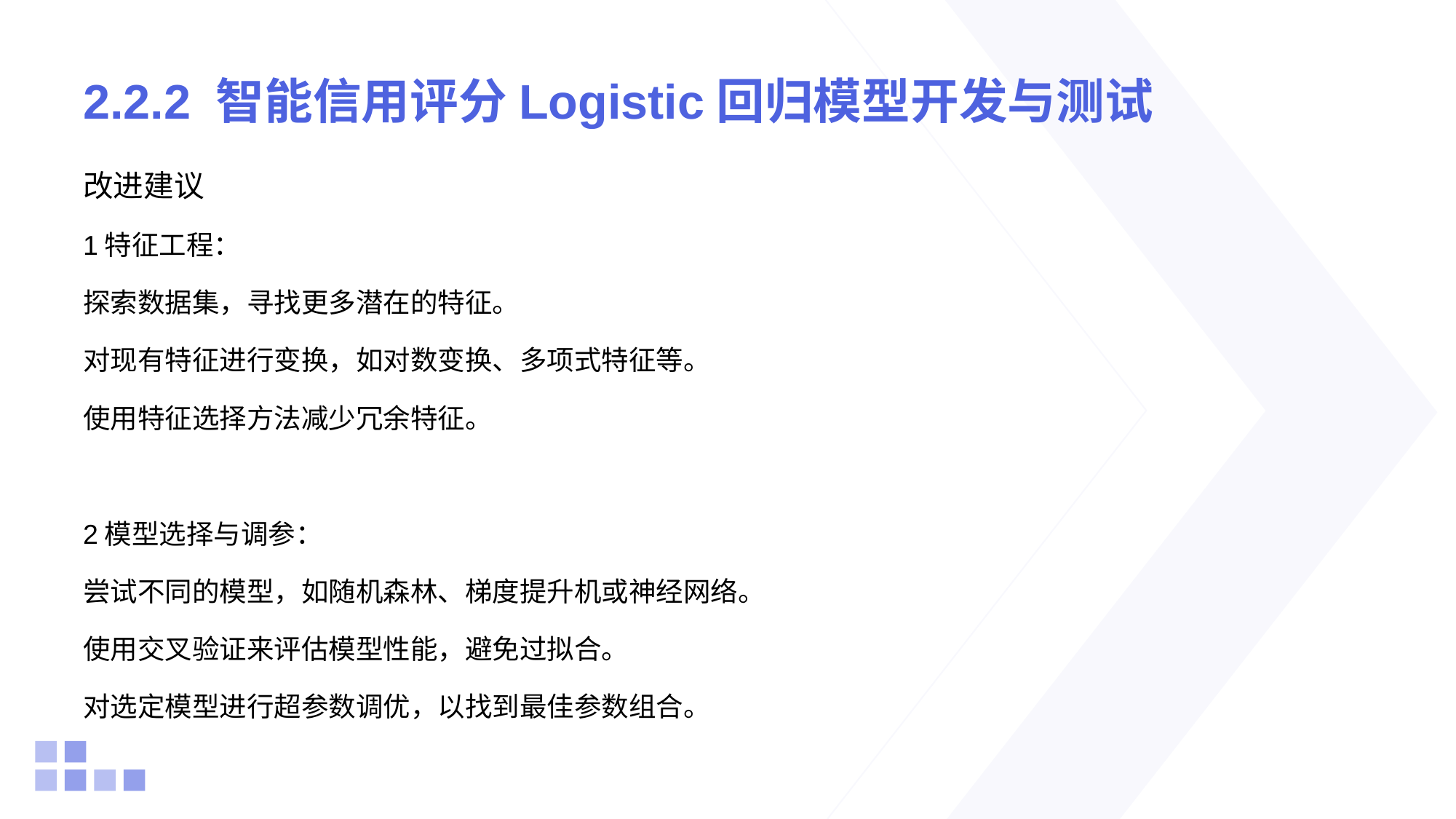

# 2.2.2 智能信用评分Logistic回归模型开发与测试
改进建议
1特征工程：
探索数据集，寻找更多潜在的特征。
对现有特征进行变换，如对数变换、多项式特征等。
使用特征选择方法减少冗余特征。

2模型选择与调参：
尝试不同的模型，如随机森林、梯度提升机或神经网络。
使用交叉验证来评估模型性能，避免过拟合。
对选定模型进行超参数调优，以找到最佳参数组合。